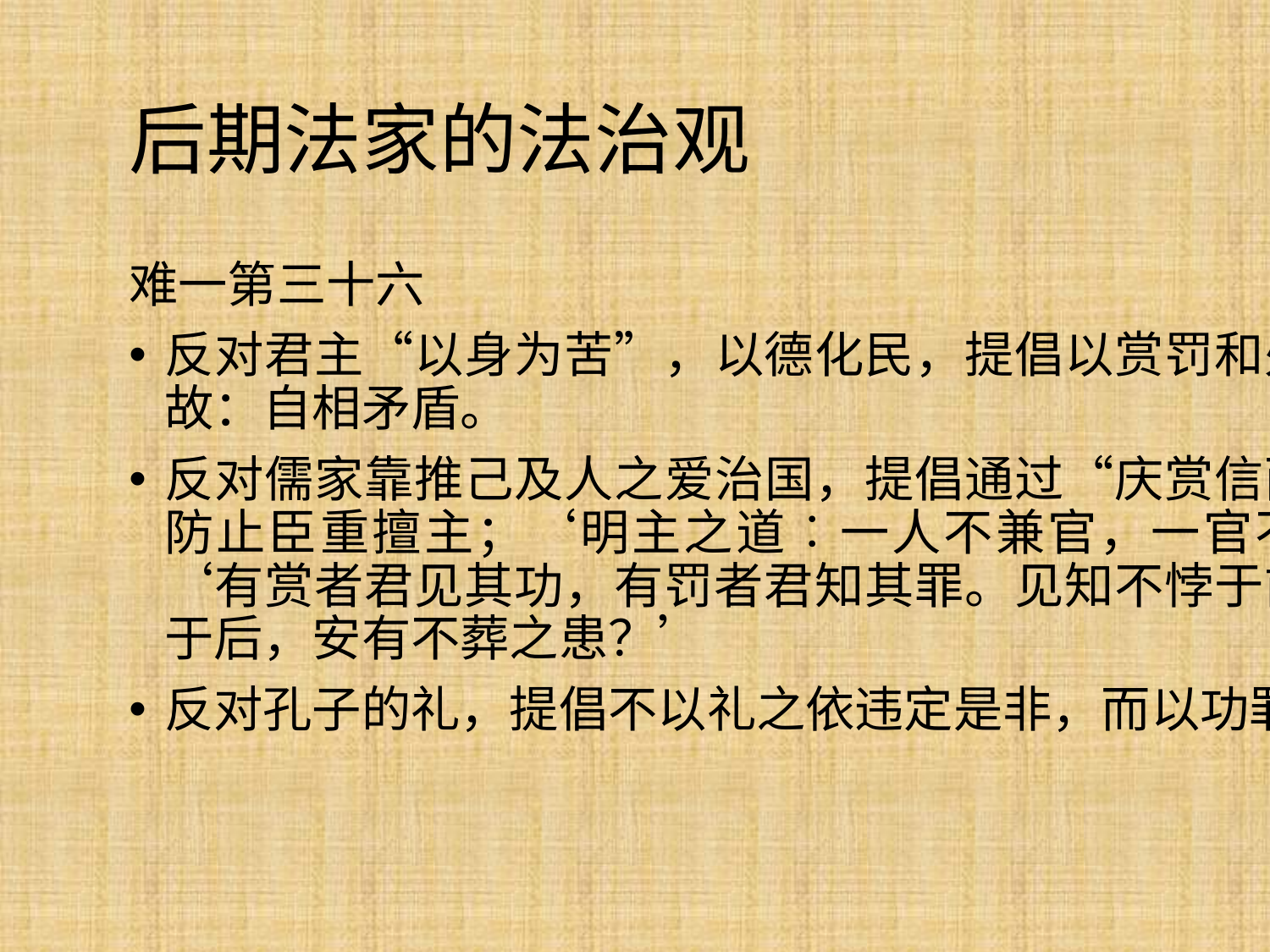

# 后期法家的法治观
难一第三十六
反对君主“以身为苦”，以德化民，提倡以赏罚和处势治国。典故：自相矛盾。
反对儒家靠推己及人之爱治国，提倡通过“庆赏信而刑罚必”，防止臣重擅主；‘明主之道︰一人不兼官，一官不兼事。’、‘有赏者君见其功，有罚者君知其罪。见知不悖于前，赏罚不弊于后，安有不葬之患？’
反对孔子的礼，提倡不以礼之依违定是非，而以功罪定赏罚；